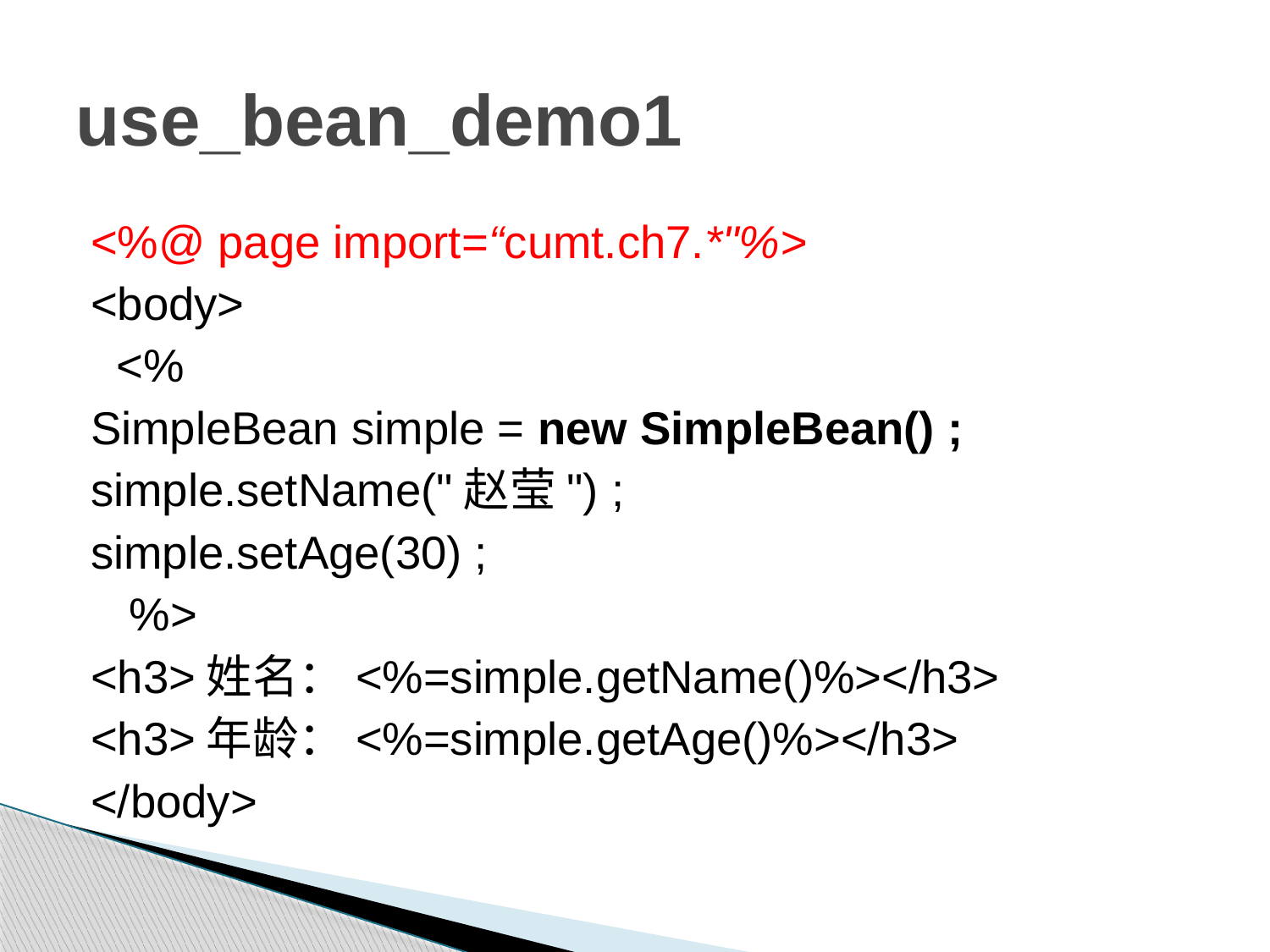

# use_bean_demo1
<%@ page import=“cumt.ch7.*"%>
<body>
  <%
SimpleBean simple = new SimpleBean() ;
simple.setName("赵莹") ;
simple.setAge(30) ;
   %>
<h3>姓名：<%=simple.getName()%></h3>
<h3>年龄：<%=simple.getAge()%></h3>
</body>